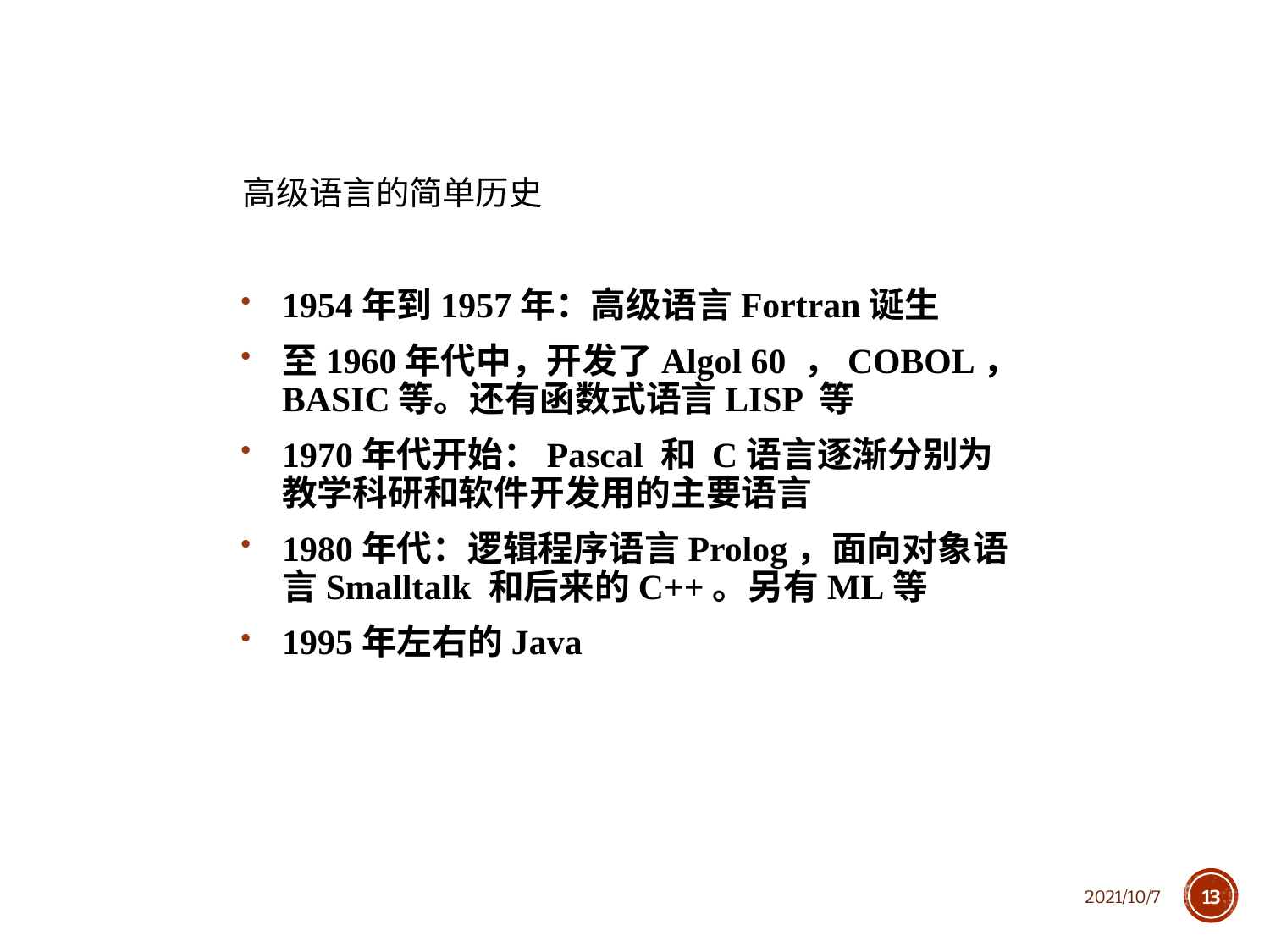

# 高级语言的简单历史
1954年到1957年：高级语言Fortran诞生
至1960年代中，开发了Algol 60 ，COBOL，BASIC等。还有函数式语言LISP 等
1970年代开始：Pascal 和 C语言逐渐分别为教学科研和软件开发用的主要语言
1980年代：逻辑程序语言Prolog，面向对象语言Smalltalk 和后来的C++。另有ML等
1995年左右的Java
2021/10/7
13